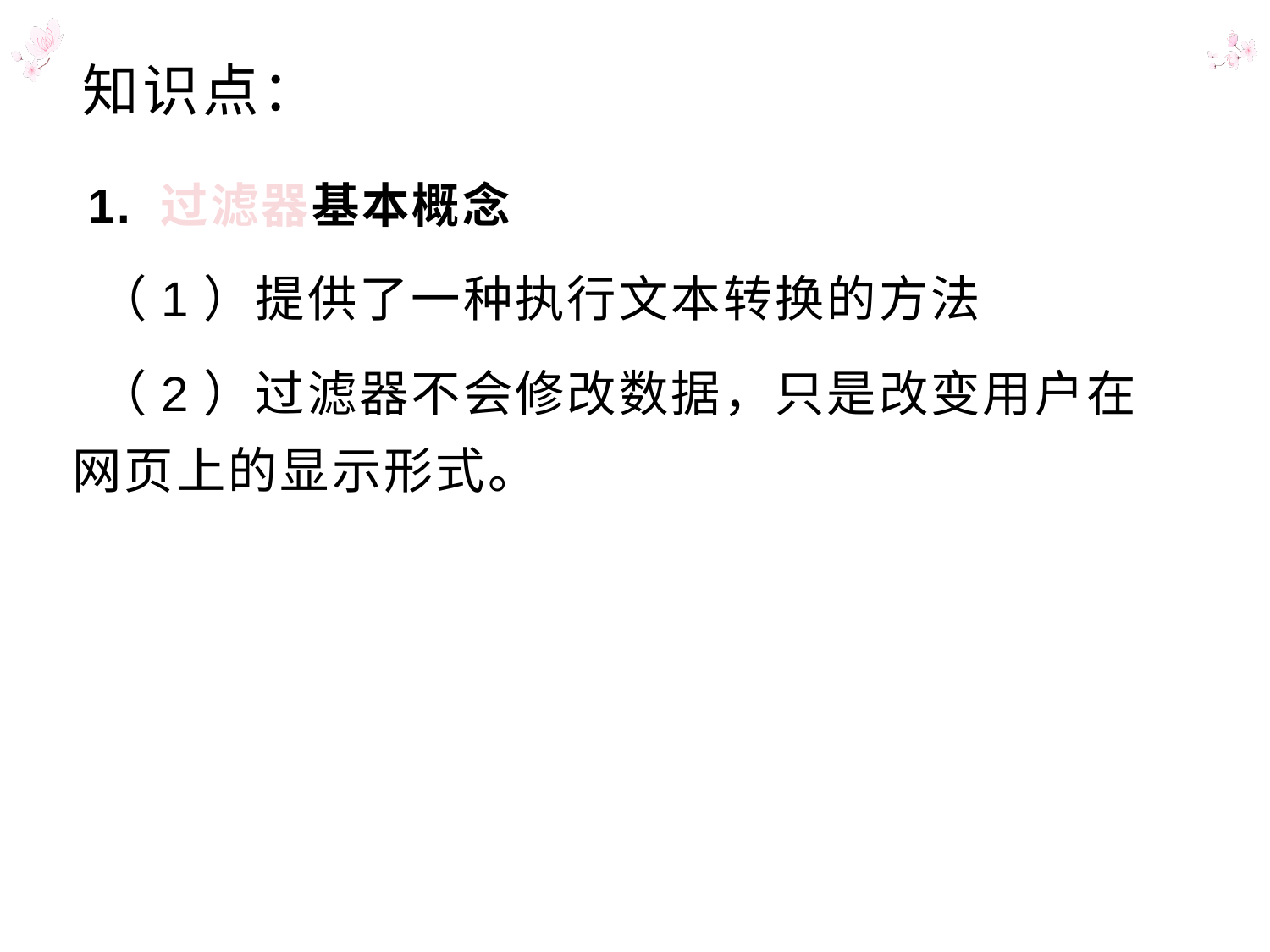

# 知识点：
 1. 过滤器基本概念
 （1）提供了一种执行文本转换的方法
 （2）过滤器不会修改数据，只是改变用户在网页上的显示形式。